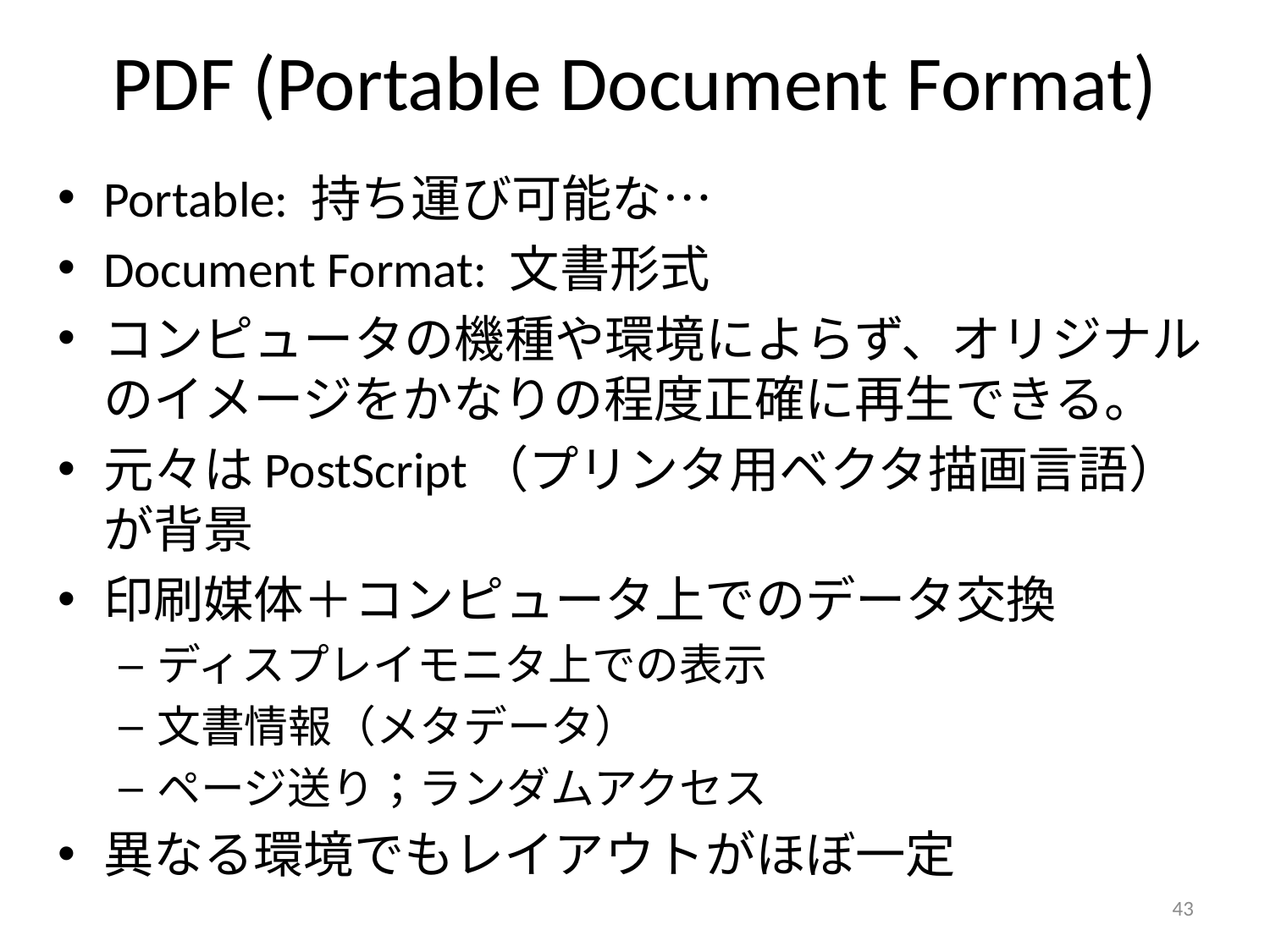

# PDF (Portable Document Format)
Portable: 持ち運び可能な…
Document Format: 文書形式
コンピュータの機種や環境によらず、オリジナルのイメージをかなりの程度正確に再生できる。
元々はPostScript（プリンタ用ベクタ描画言語）が背景
印刷媒体＋コンピュータ上でのデータ交換
ディスプレイモニタ上での表示
文書情報（メタデータ）
ページ送り；ランダムアクセス
異なる環境でもレイアウトがほぼ一定
43